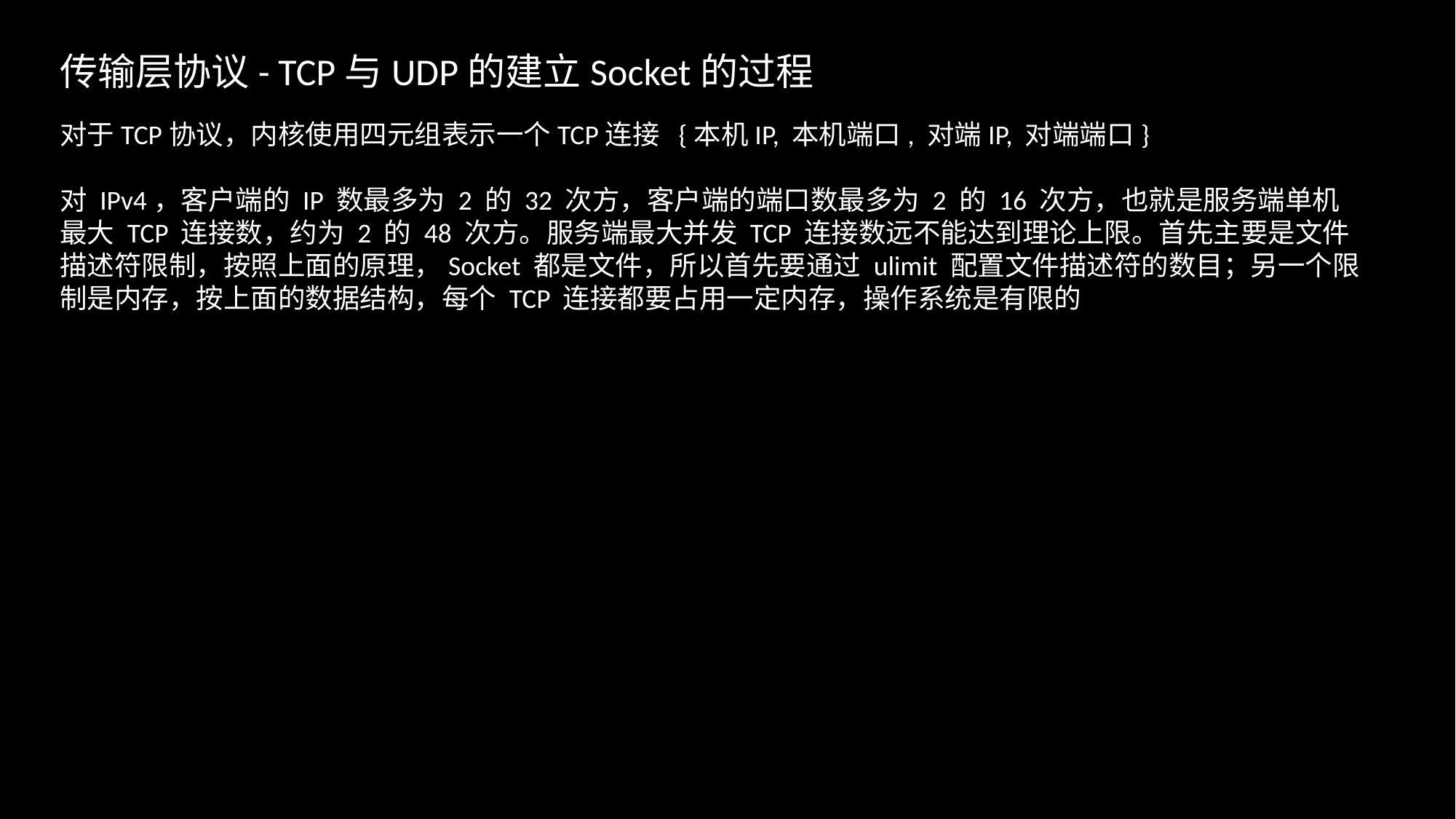

传输层协议- TCP与UDP的建立Socket的过程
对于TCP协议，内核使用四元组表示一个TCP连接  {本机IP, 本机端口, 对端IP, 对端端口}

对 IPv4，客户端的 IP 数最多为 2 的 32 次方，客户端的端口数最多为 2 的 16 次方，也就是服务端单机最大 TCP 连接数，约为 2 的 48 次方。服务端最大并发 TCP 连接数远不能达到理论上限。首先主要是文件描述符限制，按照上面的原理，Socket 都是文件，所以首先要通过 ulimit 配置文件描述符的数目；另一个限制是内存，按上面的数据结构，每个 TCP 连接都要占用一定内存，操作系统是有限的